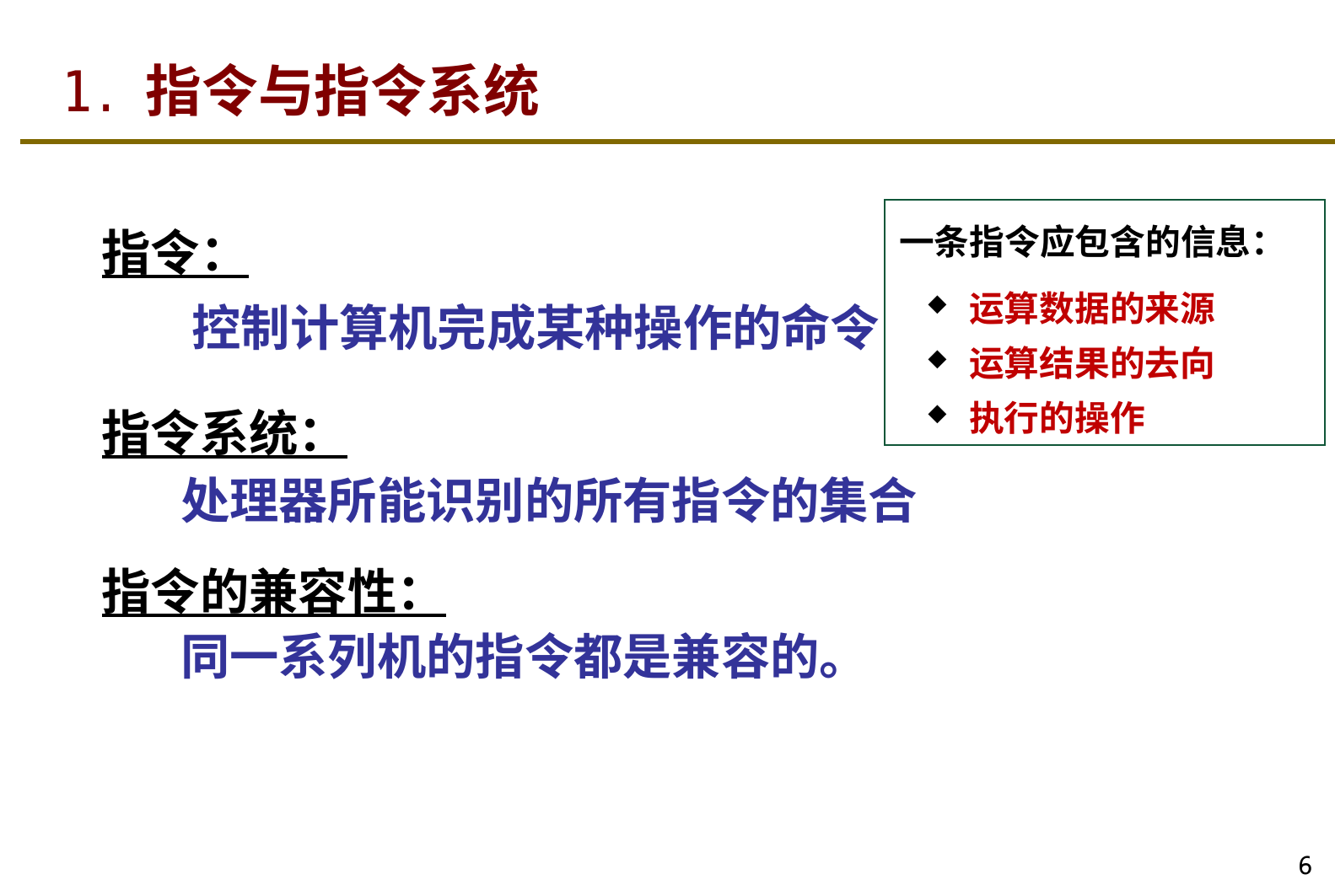

# 1. 指令与指令系统
一条指令应包含的信息：
运算数据的来源
运算结果的去向
执行的操作
指令：
       控制计算机完成某种操作的命令
指令系统：
      处理器所能识别的所有指令的集合
指令的兼容性：
      同一系列机的指令都是兼容的。
6